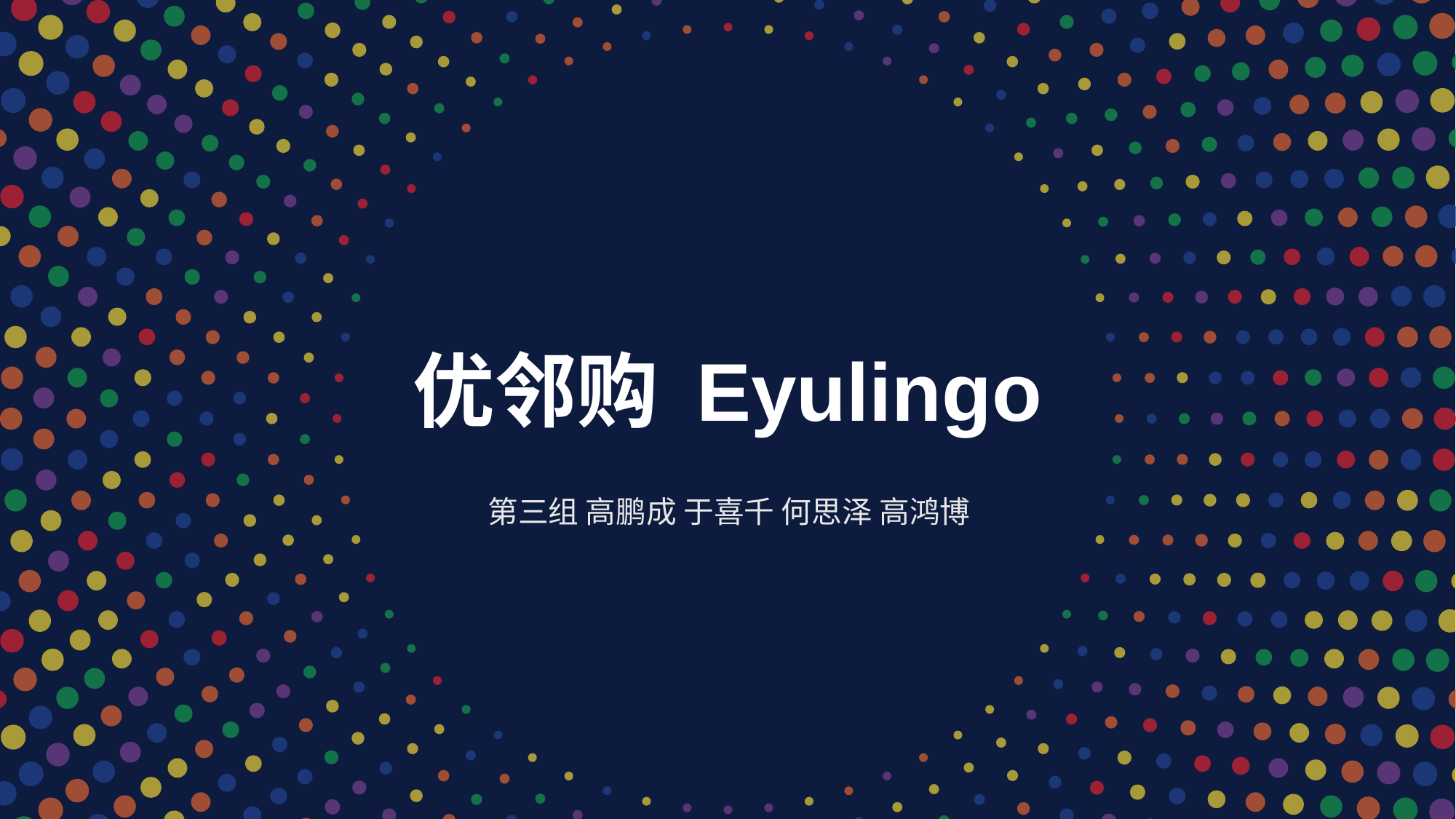

优邻购 Eyulingo
第三组 高鹏成 于喜千 何思泽 高鸿博